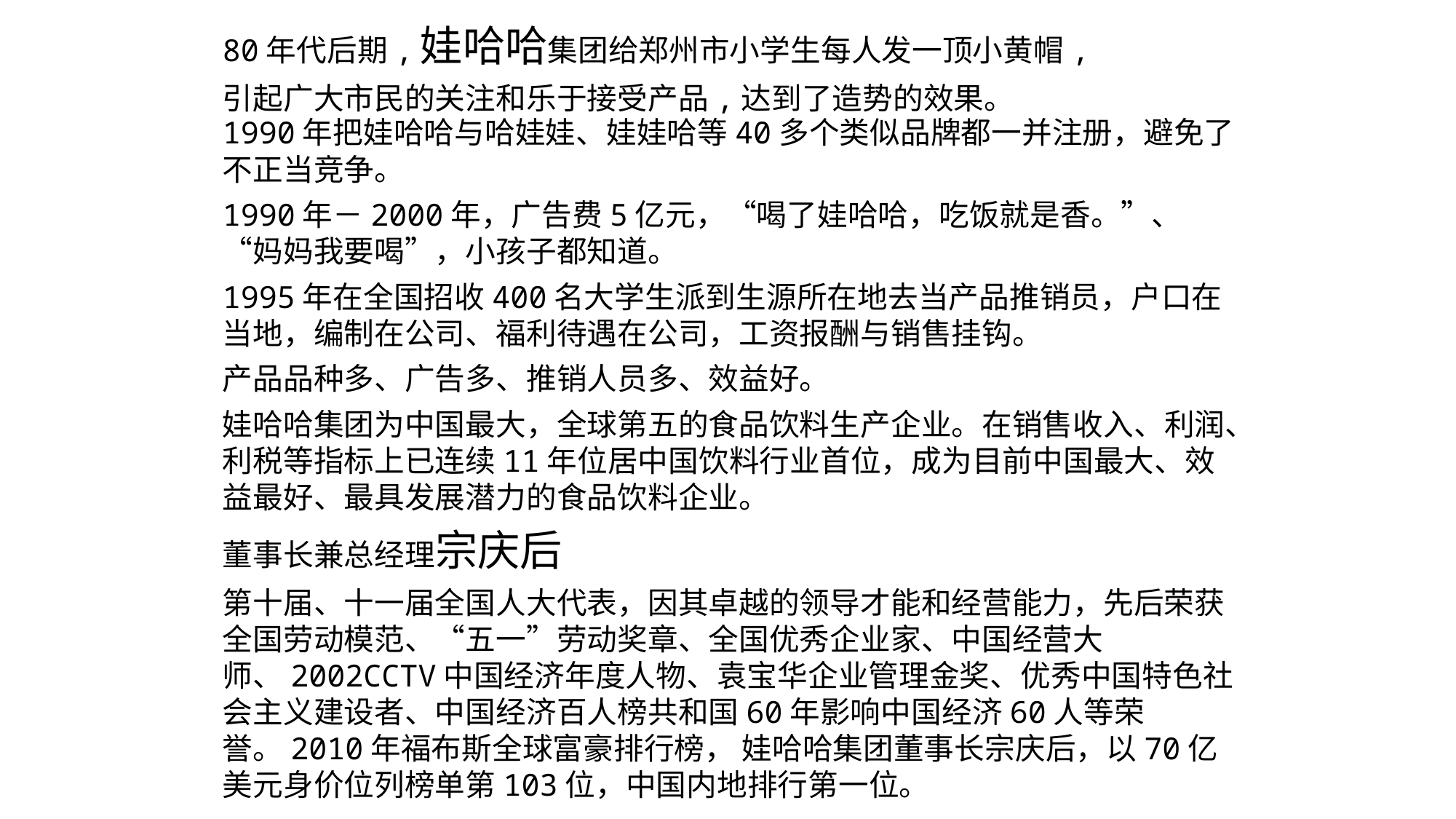

80年代后期,娃哈哈集团给郑州市小学生每人发一顶小黄帽,
引起广大市民的关注和乐于接受产品,达到了造势的效果。
1990年把娃哈哈与哈娃娃、娃娃哈等40多个类似品牌都一并注册，避免了不正当竞争。
1990年－2000年，广告费5亿元，“喝了娃哈哈，吃饭就是香。”、“妈妈我要喝”，小孩子都知道。
1995年在全国招收400名大学生派到生源所在地去当产品推销员，户口在当地，编制在公司、福利待遇在公司，工资报酬与销售挂钩。
产品品种多、广告多、推销人员多、效益好。
娃哈哈集团为中国最大，全球第五的食品饮料生产企业。在销售收入、利润、利税等指标上已连续11年位居中国饮料行业首位，成为目前中国最大、效益最好、最具发展潜力的食品饮料企业。
董事长兼总经理宗庆后
第十届、十一届全国人大代表，因其卓越的领导才能和经营能力，先后荣获全国劳动模范、“五一”劳动奖章、全国优秀企业家、中国经营大师、2002CCTV中国经济年度人物、袁宝华企业管理金奖、优秀中国特色社会主义建设者、中国经济百人榜共和国60年影响中国经济60人等荣誉。2010年福布斯全球富豪排行榜， 娃哈哈集团董事长宗庆后，以70亿美元身价位列榜单第103位，中国内地排行第一位。